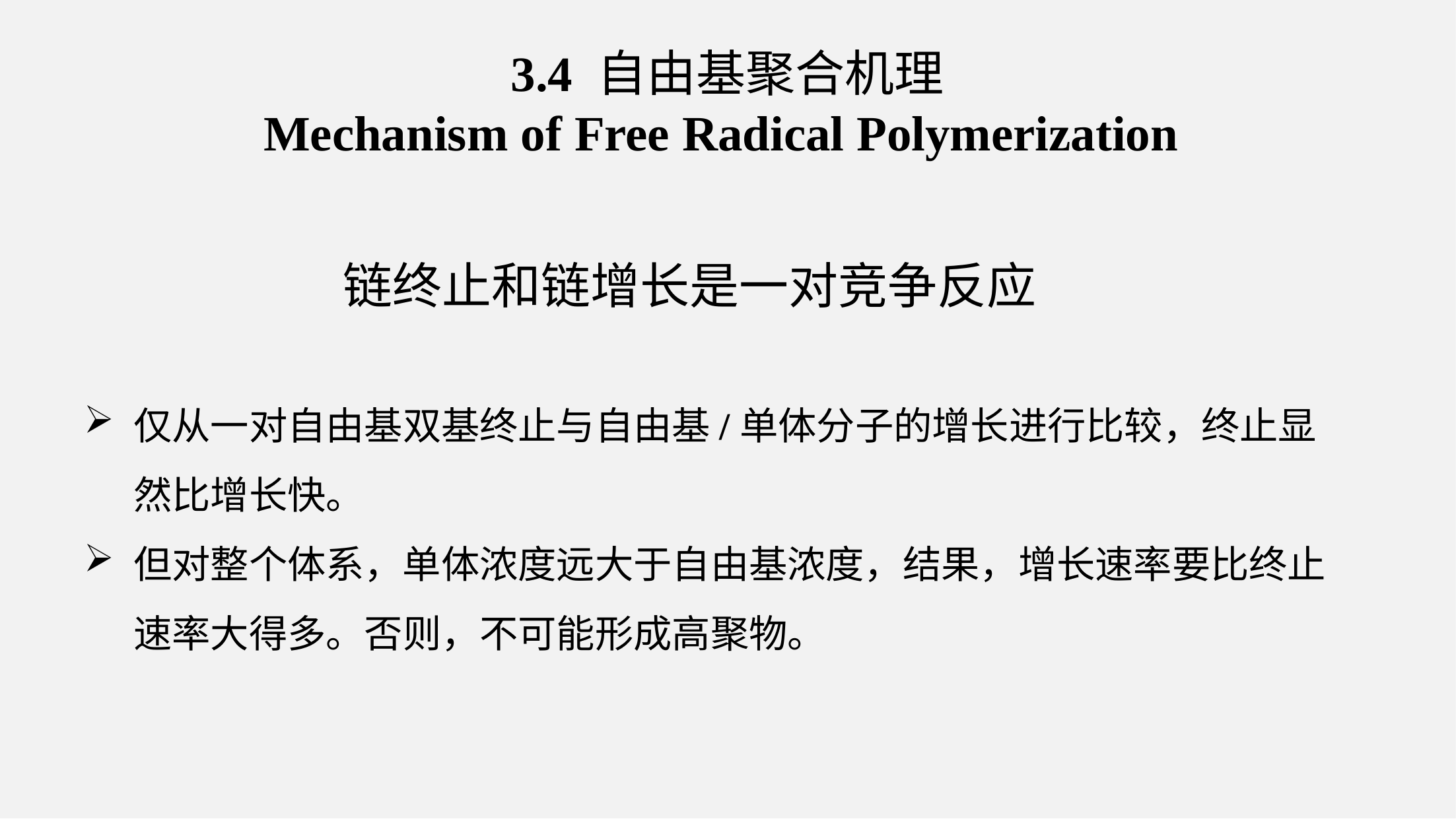

3.4 自由基聚合机理
Mechanism of Free Radical Polymerization
链终止和链增长是一对竞争反应
仅从一对自由基双基终止与自由基/单体分子的增长进行比较，终止显然比增长快。
但对整个体系，单体浓度远大于自由基浓度，结果，增长速率要比终止速率大得多。否则，不可能形成高聚物。